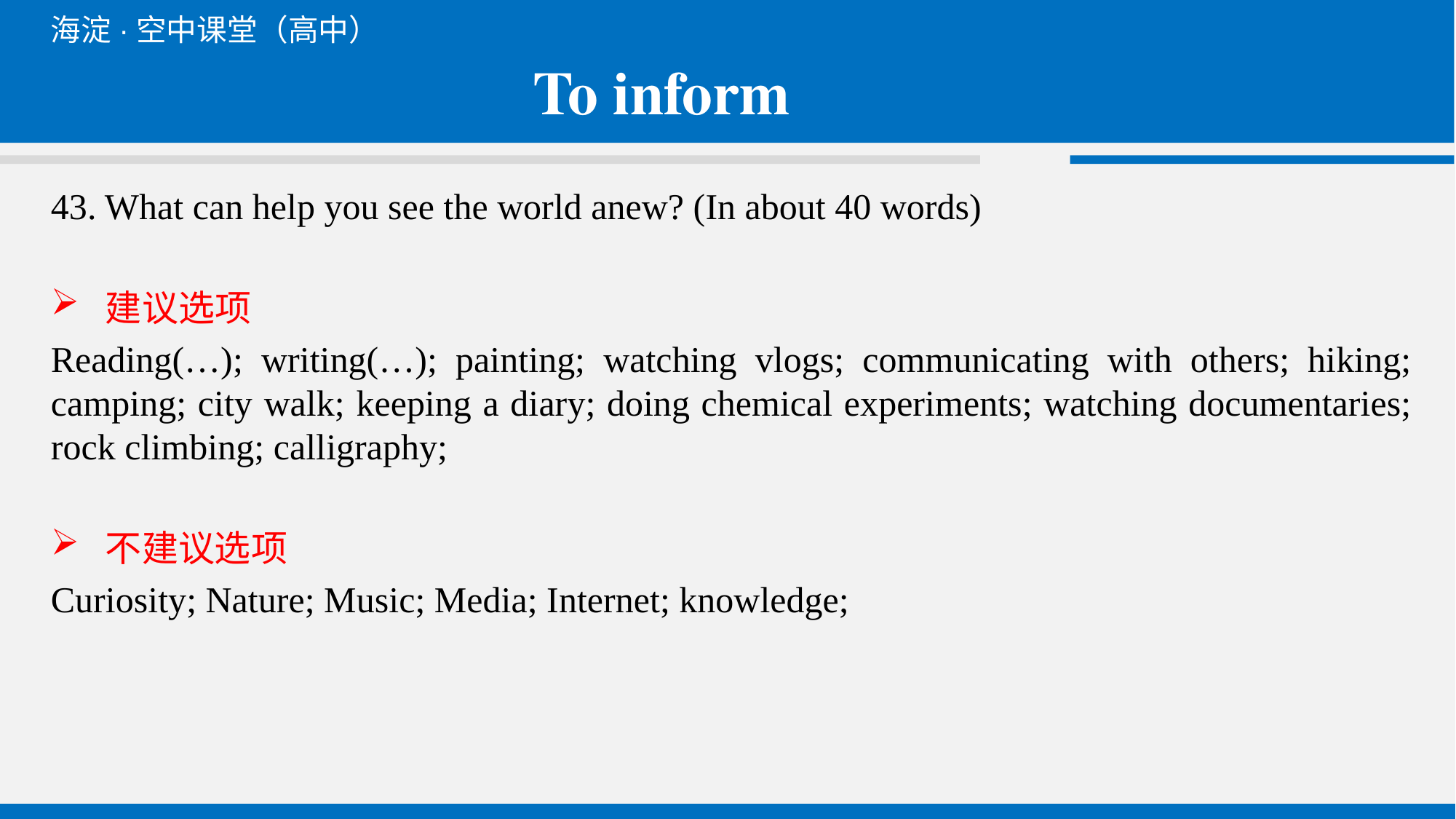

To inform
43. What can help you see the world anew? (In about 40 words)

建议选项
Reading(…); writing(…); painting; watching vlogs; communicating with others; hiking; camping; city walk; keeping a diary; doing chemical experiments; watching documentaries; rock climbing; calligraphy;

不建议选项
Curiosity; Nature; Music; Media; Internet; knowledge;